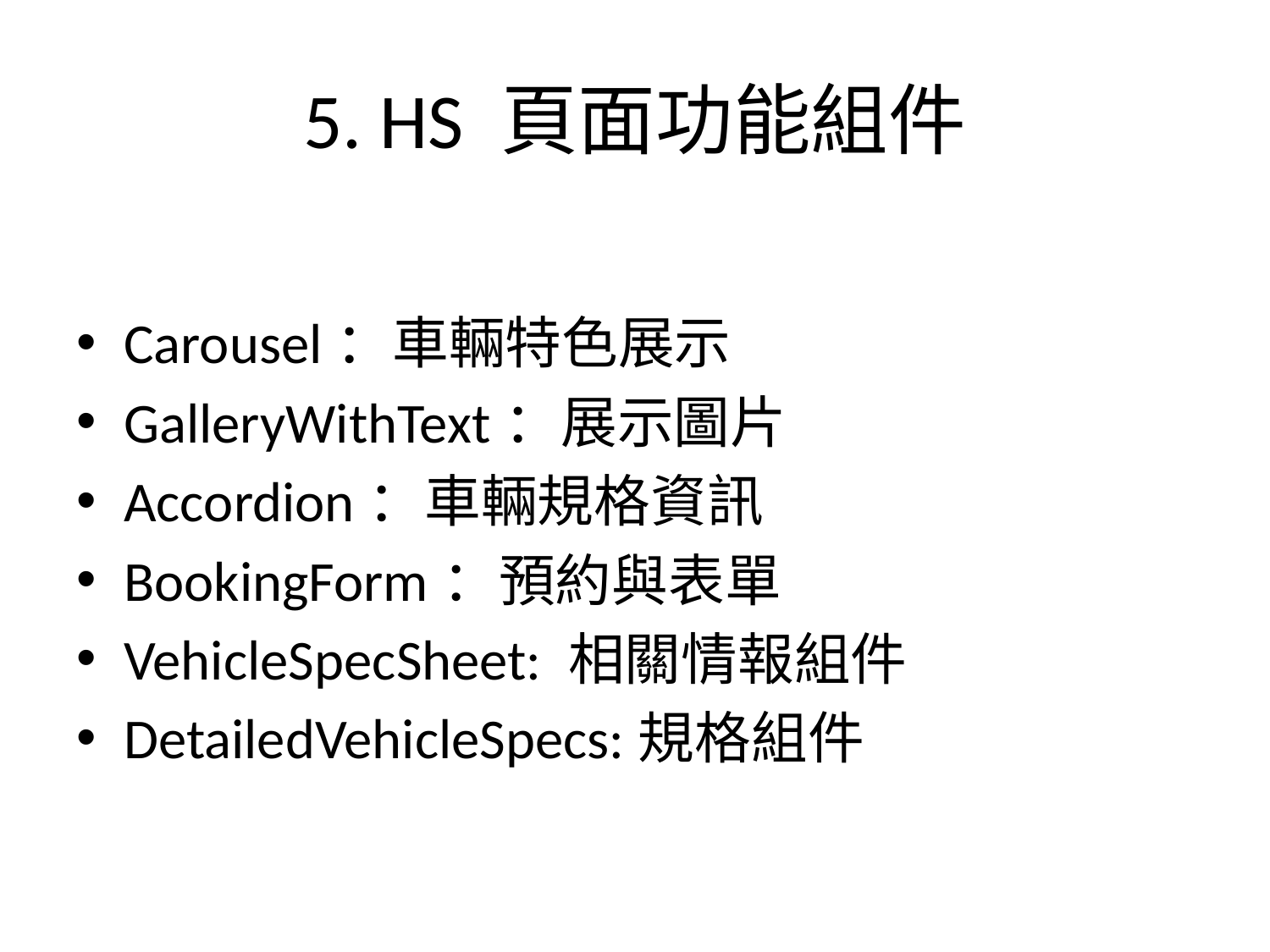

# 5. HS 頁面功能組件

Carousel：車輛特色展示
GalleryWithText：展示圖片
Accordion：車輛規格資訊
BookingForm：預約與表單
VehicleSpecSheet: 相關情報組件
DetailedVehicleSpecs:規格組件